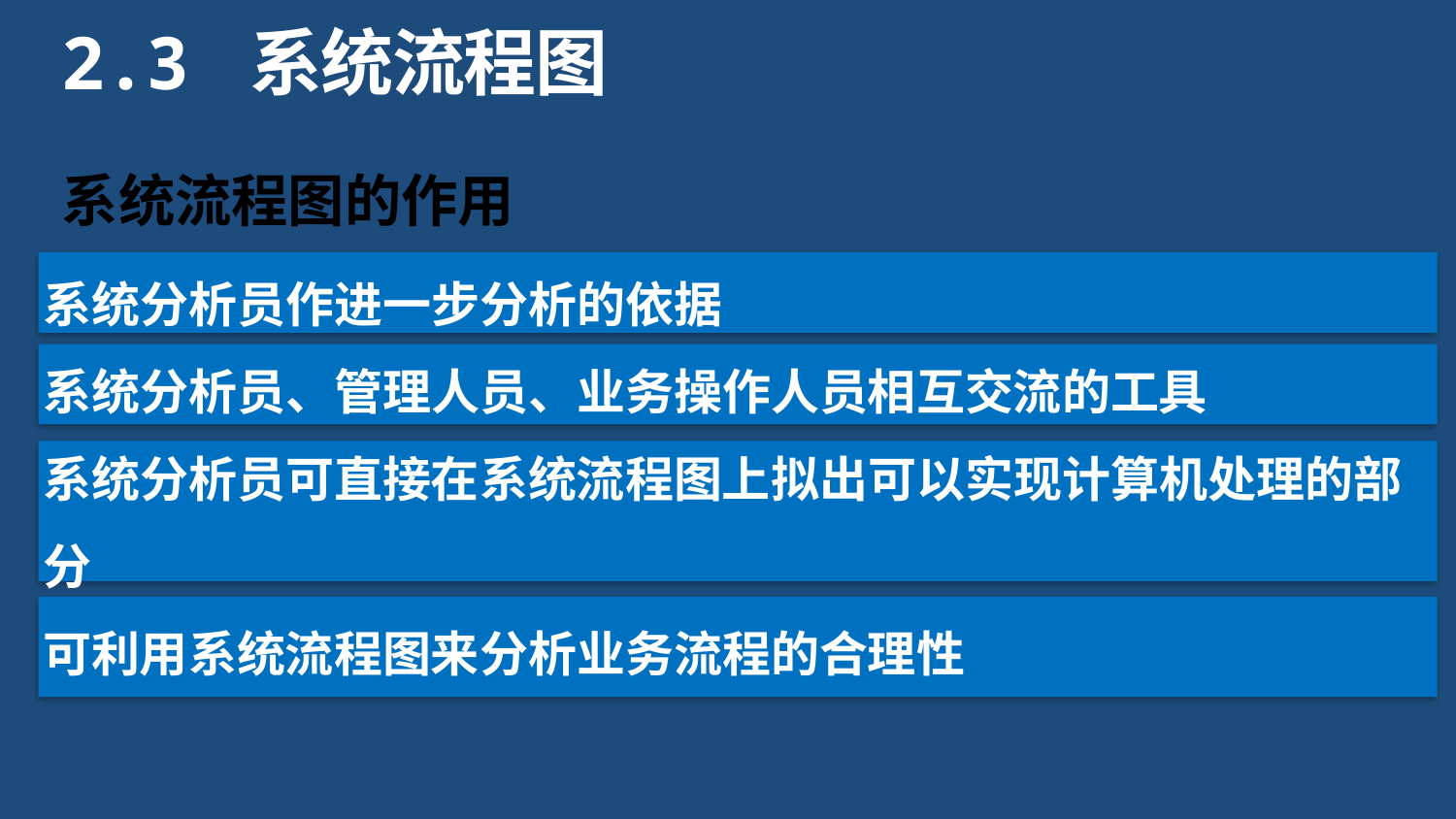

2.3 系统流程图
系统流程图的作用
系统分析员作进一步分析的依据
系统分析员、管理人员、业务操作人员相互交流的工具
系统分析员可直接在系统流程图上拟出可以实现计算机处理的部分
可利用系统流程图来分析业务流程的合理性